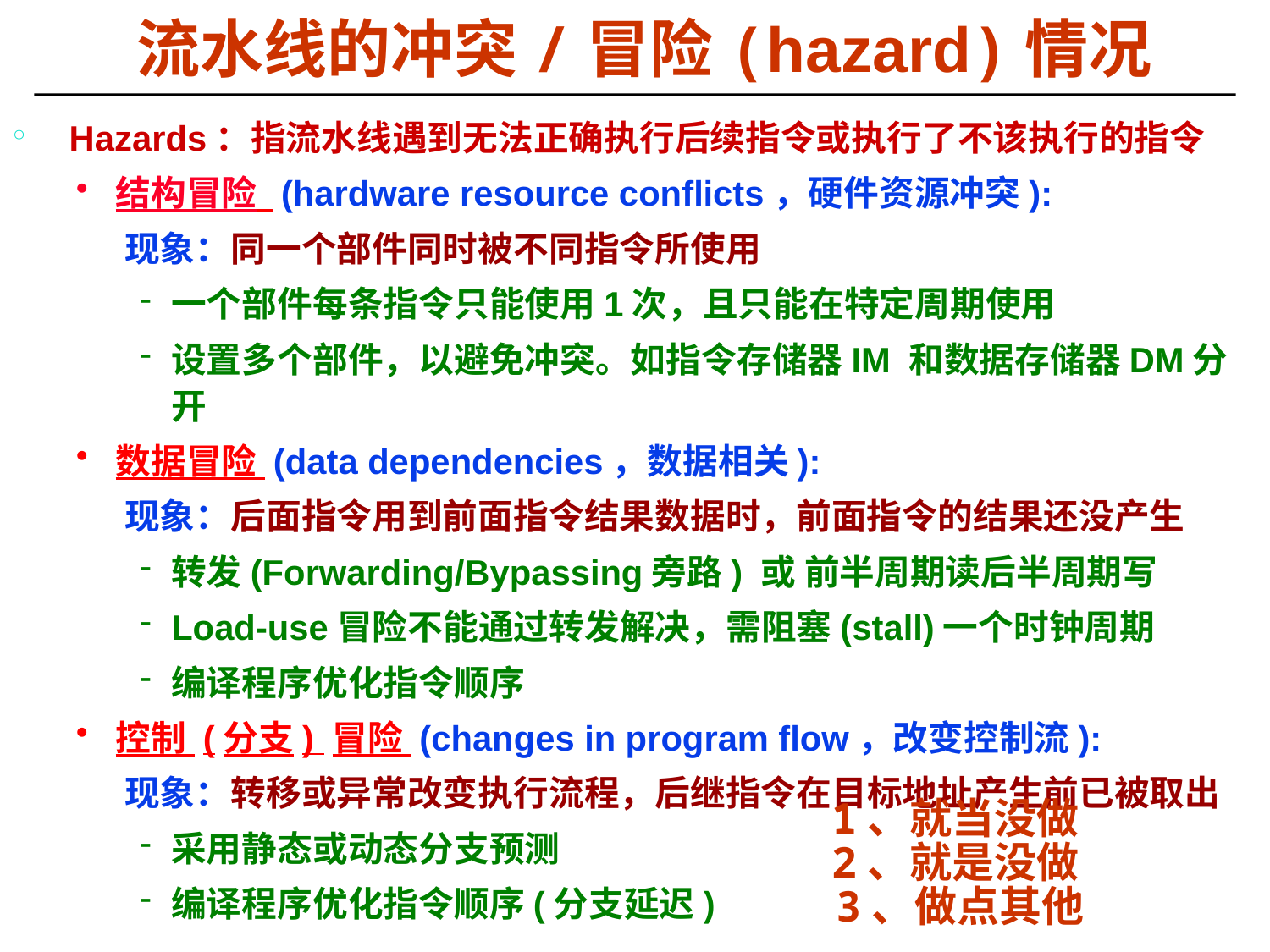

流水线的冲突/冒险(hazard)情况
 Hazards：指流水线遇到无法正确执行后续指令或执行了不该执行的指令
结构冒险  (hardware resource conflicts，硬件资源冲突):
     现象：同一个部件同时被不同指令所使用
一个部件每条指令只能使用1次，且只能在特定周期使用
设置多个部件，以避免冲突。如指令存储器IM 和数据存储器DM分开
数据冒险 (data dependencies，数据相关):
     现象：后面指令用到前面指令结果数据时，前面指令的结果还没产生
转发(Forwarding/Bypassing旁路) 或 前半周期读后半周期写
Load-use冒险不能通过转发解决，需阻塞(stall)一个时钟周期
编译程序优化指令顺序
控制 (分支) 冒险 (changes in program flow，改变控制流):
     现象：转移或异常改变执行流程，后继指令在目标地址产生前已被取出
采用静态或动态分支预测
编译程序优化指令顺序(分支延迟)
1、就当没做
2、就是没做
3、做点其他